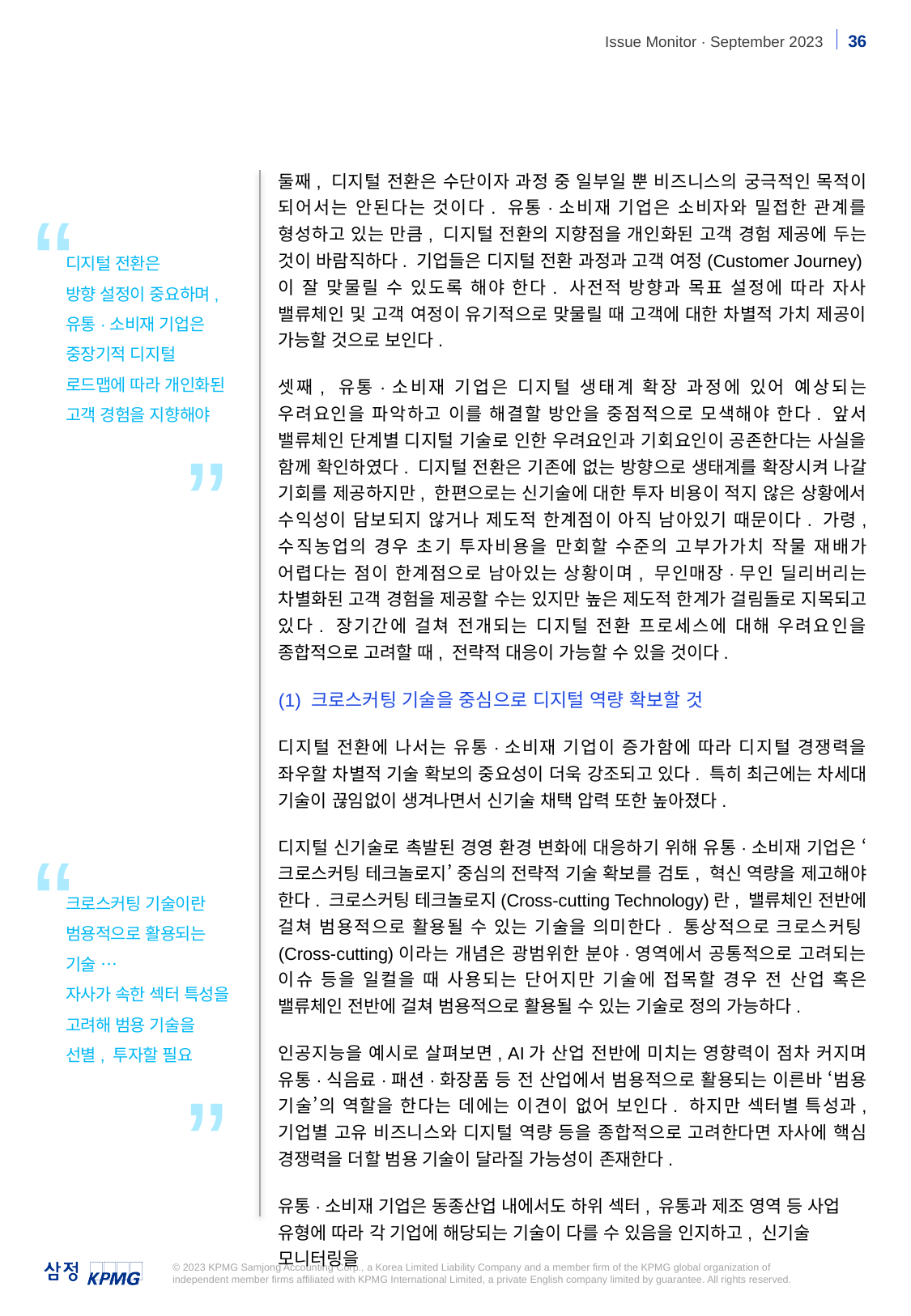

둘째, 디지털 전환은 수단이자 과정 중 일부일 뿐 비즈니스의 궁극적인 목적이 되어서는 안된다는 것이다. 유통·소비재 기업은 소비자와 밀접한 관계를 형성하고 있는 만큼, 디지털 전환의 지향점을 개인화된 고객 경험 제공에 두는 것이 바람직하다. 기업들은 디지털 전환 과정과 고객 여정(Customer Journey)이 잘 맞물릴 수 있도록 해야 한다. 사전적 방향과 목표 설정에 따라 자사 밸류체인 및 고객 여정이 유기적으로 맞물릴 때 고객에 대한 차별적 가치 제공이 가능할 것으로 보인다.
셋째, 유통·소비재 기업은 디지털 생태계 확장 과정에 있어 예상되는 우려요인을 파악하고 이를 해결할 방안을 중점적으로 모색해야 한다. 앞서 밸류체인 단계별 디지털 기술로 인한 우려요인과 기회요인이 공존한다는 사실을 함께 확인하였다. 디지털 전환은 기존에 없는 방향으로 생태계를 확장시켜 나갈 기회를 제공하지만, 한편으로는 신기술에 대한 투자 비용이 적지 않은 상황에서 수익성이 담보되지 않거나 제도적 한계점이 아직 남아있기 때문이다. 가령, 수직농업의 경우 초기 투자비용을 만회할 수준의 고부가가치 작물 재배가 어렵다는 점이 한계점으로 남아있는 상황이며, 무인매장·무인 딜리버리는 차별화된 고객 경험을 제공할 수는 있지만 높은 제도적 한계가 걸림돌로 지목되고 있다. 장기간에 걸쳐 전개되는 디지털 전환 프로세스에 대해 우려요인을 종합적으로 고려할 때, 전략적 대응이 가능할 수 있을 것이다.
(1) 크로스커팅 기술을 중심으로 디지털 역량 확보할 것
디지털 전환에 나서는 유통·소비재 기업이 증가함에 따라 디지털 경쟁력을 좌우할 차별적 기술 확보의 중요성이 더욱 강조되고 있다. 특히 최근에는 차세대 기술이 끊임없이 생겨나면서 신기술 채택 압력 또한 높아졌다.
디지털 신기술로 촉발된 경영 환경 변화에 대응하기 위해 유통·소비재 기업은 ‘크로스커팅 테크놀로지’ 중심의 전략적 기술 확보를 검토, 혁신 역량을 제고해야 한다. 크로스커팅 테크놀로지(Cross-cutting Technology)란, 밸류체인 전반에 걸쳐 범용적으로 활용될 수 있는 기술을 의미한다. 통상적으로 크로스커팅(Cross-cutting)이라는 개념은 광범위한 분야·영역에서 공통적으로 고려되는 이슈 등을 일컬을 때 사용되는 단어지만 기술에 접목할 경우 전 산업 혹은 밸류체인 전반에 걸쳐 범용적으로 활용될 수 있는 기술로 정의 가능하다.
인공지능을 예시로 살펴보면, AI가 산업 전반에 미치는 영향력이 점차 커지며 유통·식음료·패션·화장품 등 전 산업에서 범용적으로 활용되는 이른바 ‘범용 기술’의 역할을 한다는 데에는 이견이 없어 보인다. 하지만 섹터별 특성과, 기업별 고유 비즈니스와 디지털 역량 등을 종합적으로 고려한다면 자사에 핵심 경쟁력을 더할 범용 기술이 달라질 가능성이 존재한다.
유통·소비재 기업은 동종산업 내에서도 하위 섹터, 유통과 제조 영역 등 사업 유형에 따라 각 기업에 해당되는 기술이 다를 수 있음을 인지하고, 신기술 모니터링을
“
디지털 전환은
방향 설정이 중요하며, 유통·소비재 기업은 중장기적 디지털 로드맵에 따라 개인화된 고객 경험을 지향해야
”
“
크로스커팅 기술이란 범용적으로 활용되는 기술 …
자사가 속한 섹터 특성을 고려해 범용 기술을
선별, 투자할 필요
”